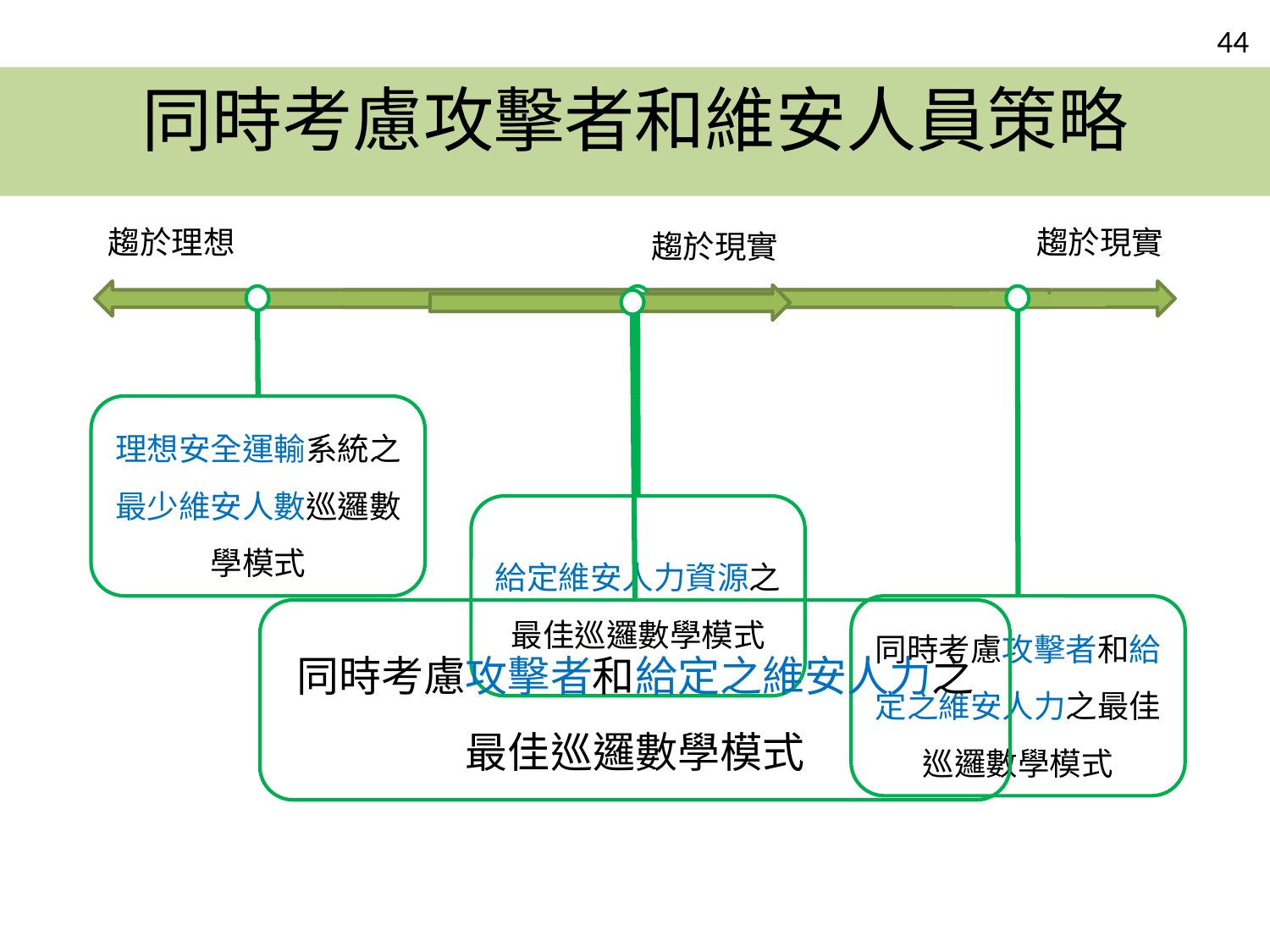

# 同時考慮攻擊者和維安人員策略
趨於理想
趨於現實
趨於現實

同時考慮攻擊者和給定之維安人力之最佳巡邏數學模式

理想安全運輸系統之最少維安人數巡邏數學模式

給定維安人力資源之最佳巡邏數學模式

同時考慮攻擊者和給定之維安人力之最佳巡邏數學模式